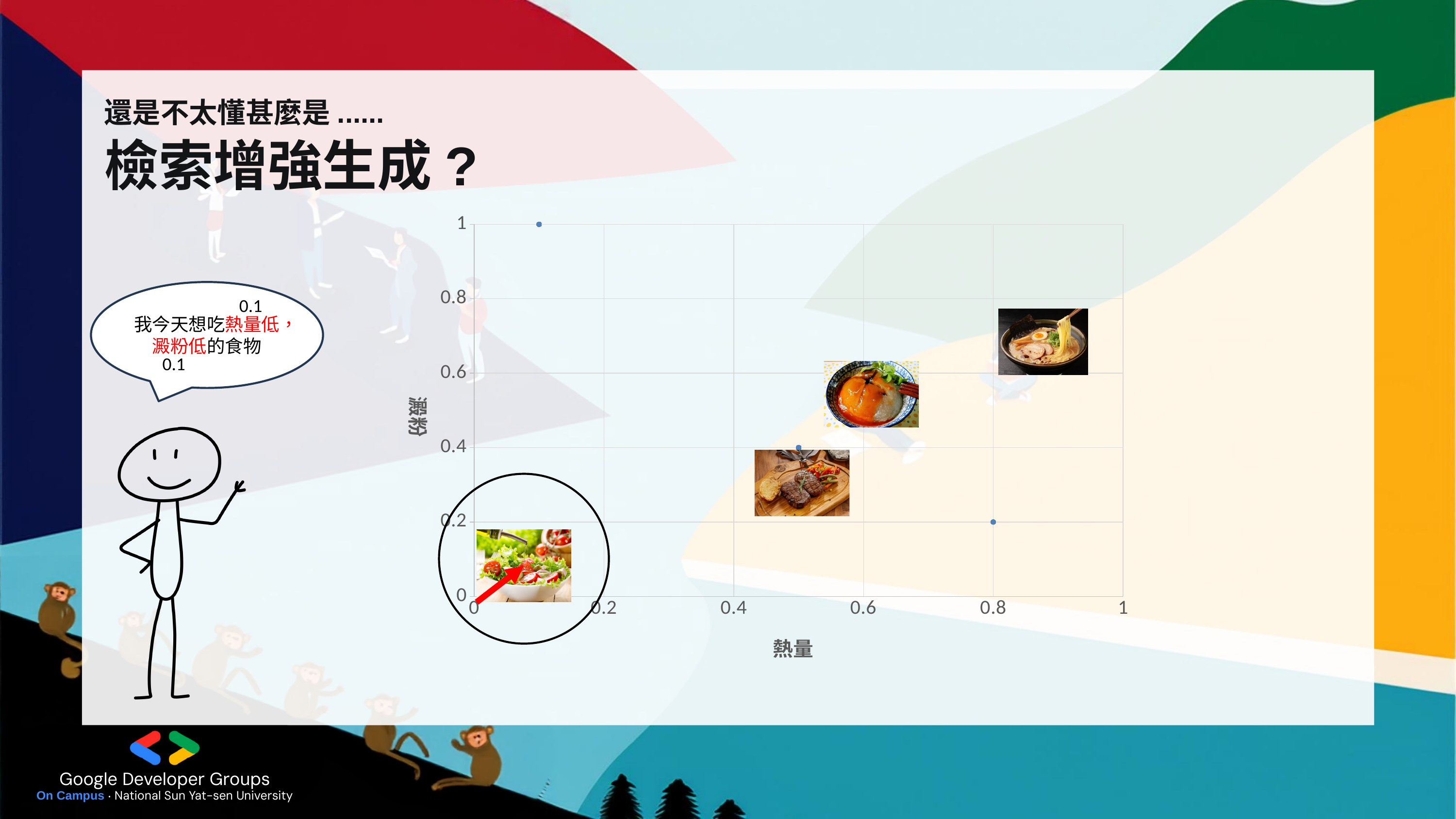

還是不太懂甚麼是......
檢索增強生成?

### Chart

| Category | Y 值 |
|---|---|
我今天想吃熱量低，澱粉低的食物
0.1

0.1

Google Developer Groups
On Campus ‧ National Sun Yat-sen University